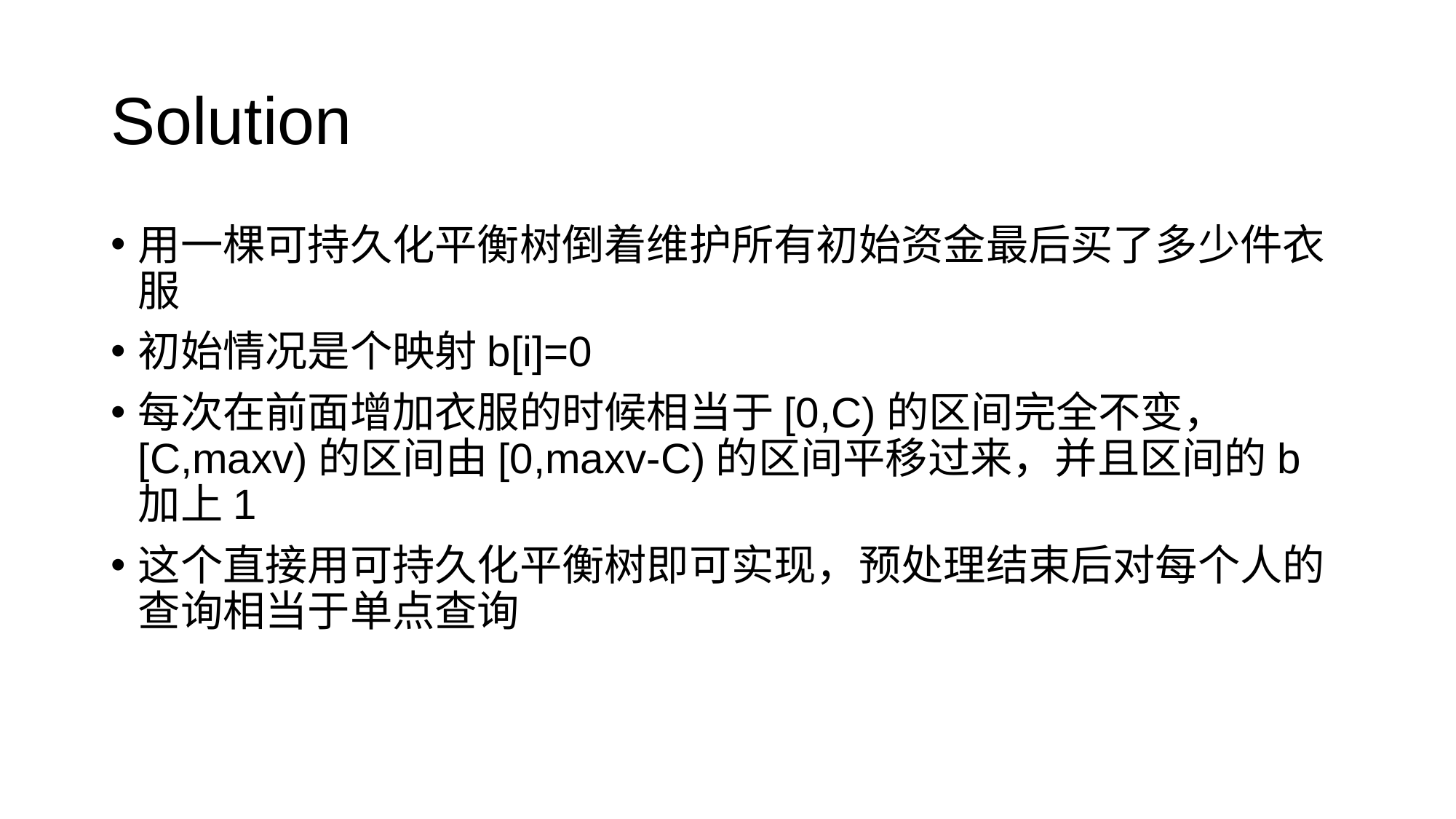

# Solution
用一棵可持久化平衡树倒着维护所有初始资金最后买了多少件衣服
初始情况是个映射b[i]=0
每次在前面增加衣服的时候相当于[0,C)的区间完全不变，[C,maxv)的区间由[0,maxv-C)的区间平移过来，并且区间的b加上1
这个直接用可持久化平衡树即可实现，预处理结束后对每个人的查询相当于单点查询